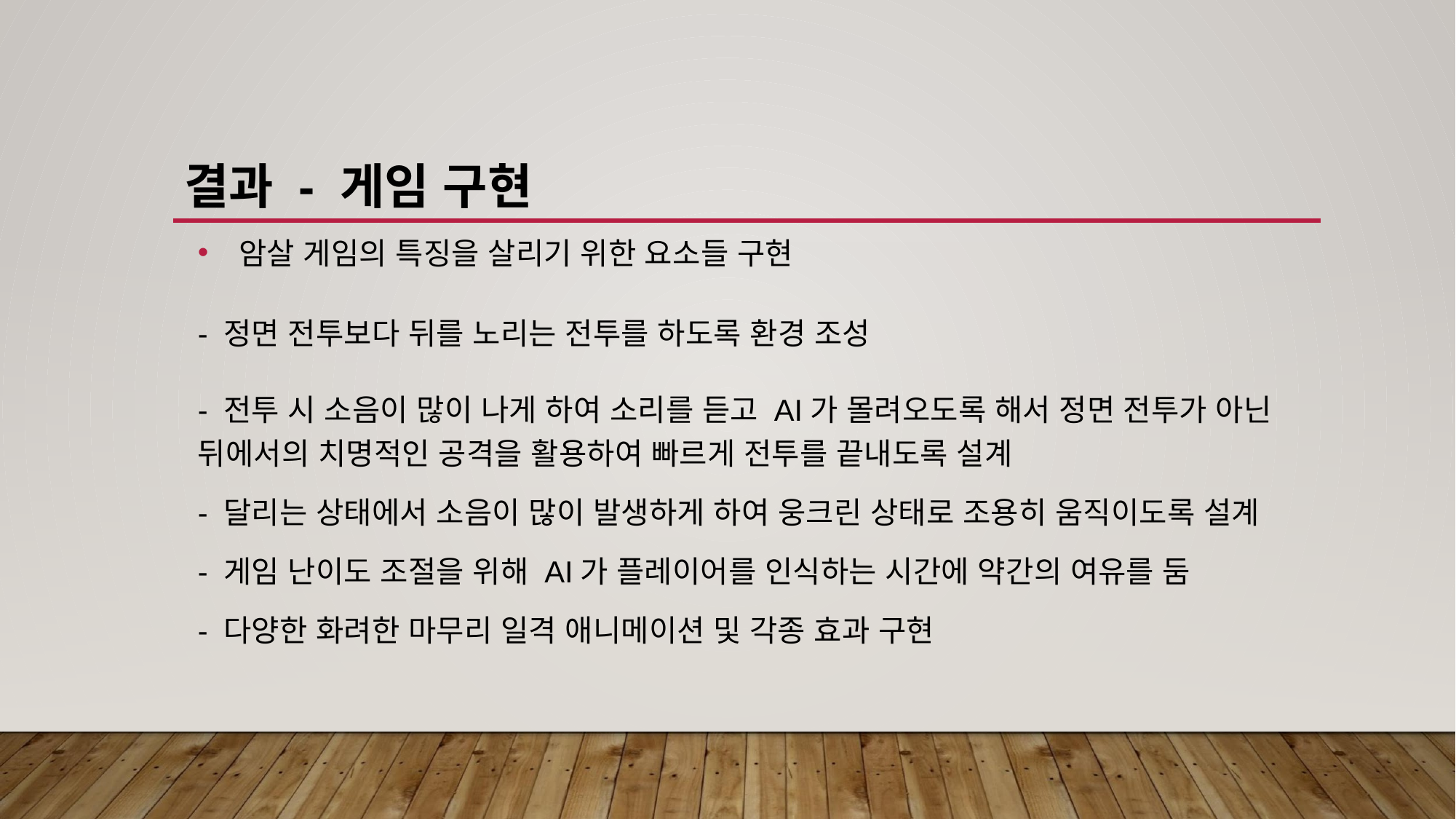

# 결과 - 게임 구현
암살 게임의 특징을 살리기 위한 요소들 구현
- 정면 전투보다 뒤를 노리는 전투를 하도록 환경 조성
- 전투 시 소음이 많이 나게 하여 소리를 듣고 AI가 몰려오도록 해서 정면 전투가 아닌 뒤에서의 치명적인 공격을 활용하여 빠르게 전투를 끝내도록 설계
- 달리는 상태에서 소음이 많이 발생하게 하여 웅크린 상태로 조용히 움직이도록 설계
- 게임 난이도 조절을 위해 AI가 플레이어를 인식하는 시간에 약간의 여유를 둠
- 다양한 화려한 마무리 일격 애니메이션 및 각종 효과 구현